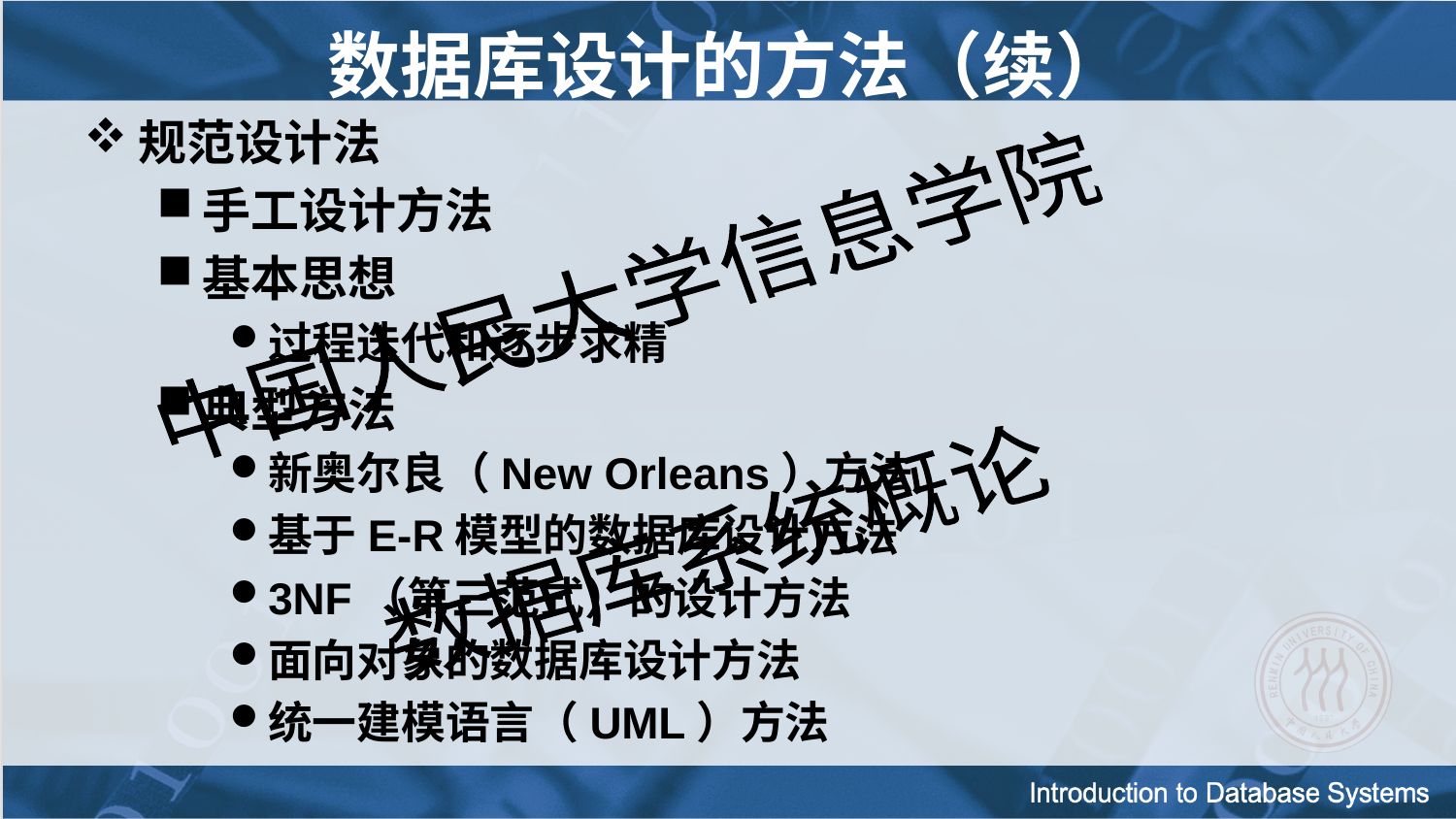

数据库设计的方法（续）
规范设计法
手工设计方法
基本思想
过程迭代和逐步求精
典型方法
新奥尔良（New Orleans）方法
基于E-R模型的数据库设计方法
3NF（第三范式）的设计方法
面向对象的数据库设计方法
统一建模语言（UML）方法